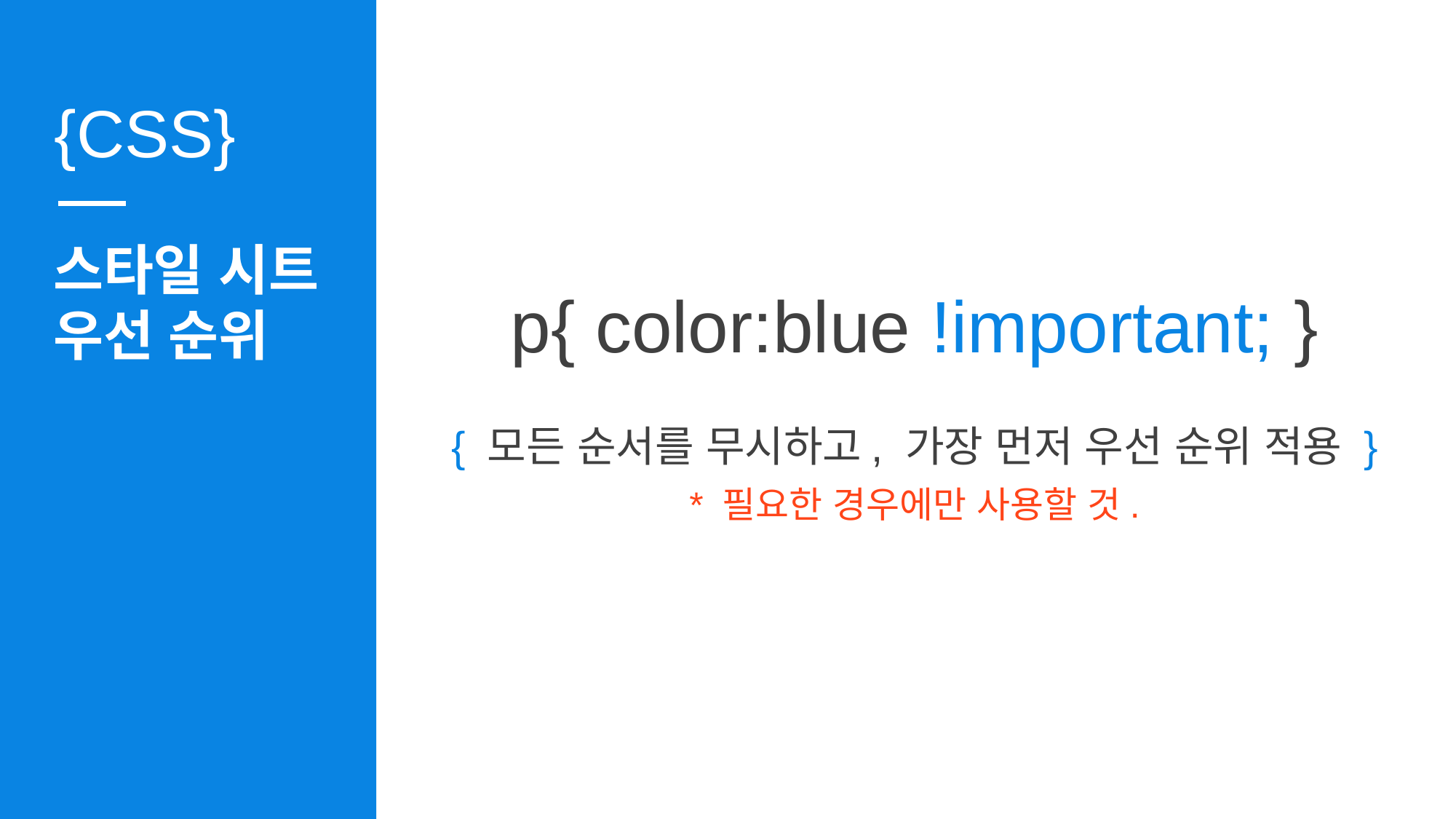

스타일 시트
우선 순위
p{ color:blue !important; }
{ 모든 순서를 무시하고, 가장 먼저 우선 순위 적용 }
* 필요한 경우에만 사용할 것.